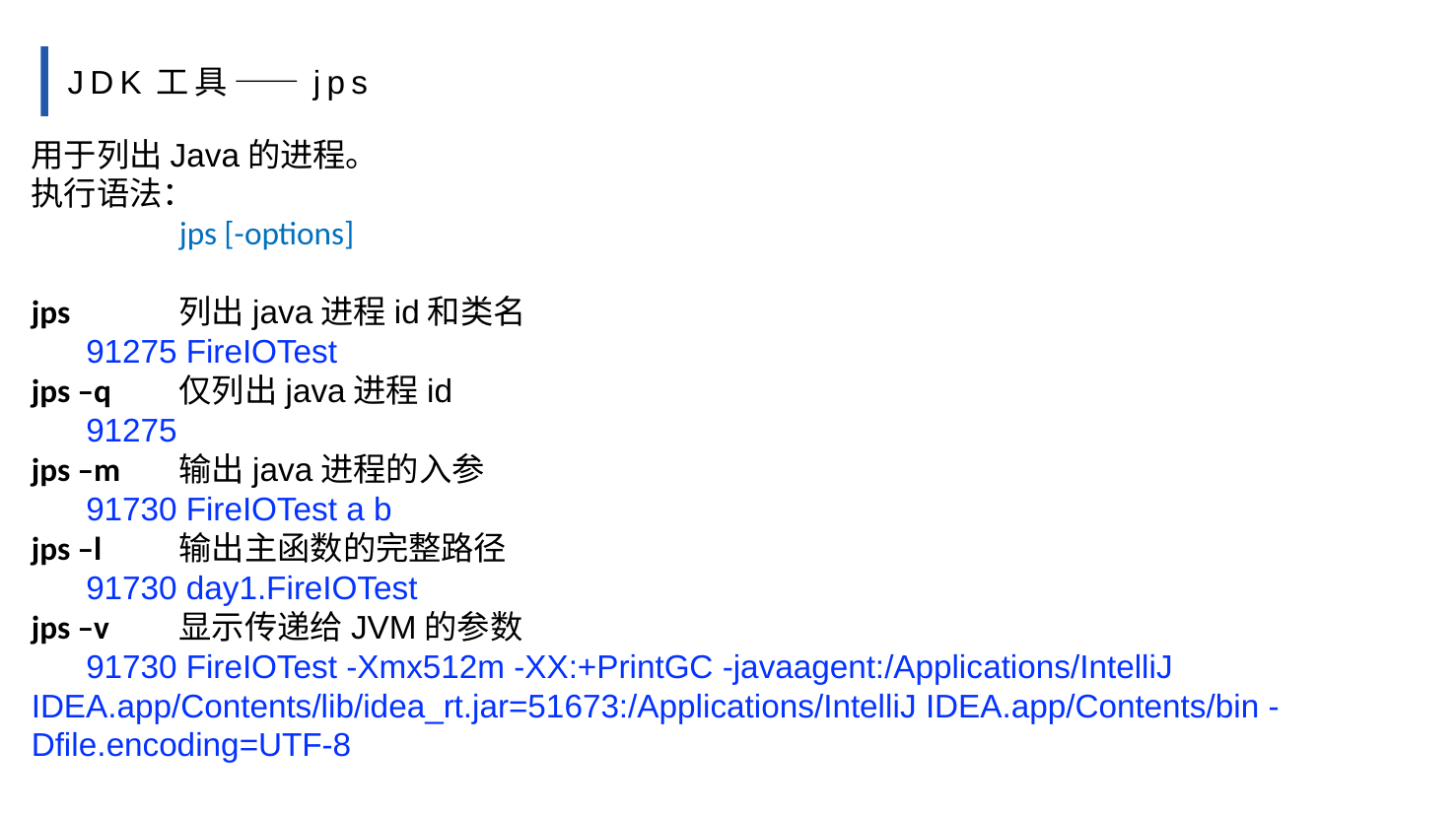

JDK工具——jps
用于列出Java的进程。
执行语法：
	jps [-options]

jps  	列出java进程id和类名
      91275 FireIOTest
jps –q 	仅列出java进程id
      91275
jps –m 	输出java进程的入参
      91730 FireIOTest a b
jps –l 	输出主函数的完整路径
      91730 day1.FireIOTest
jps –v 	显示传递给JVM的参数
      91730 FireIOTest -Xmx512m -XX:+PrintGC -javaagent:/Applications/IntelliJ     IDEA.app/Contents/lib/idea_rt.jar=51673:/Applications/IntelliJ IDEA.app/Contents/bin -Dfile.encoding=UTF-8